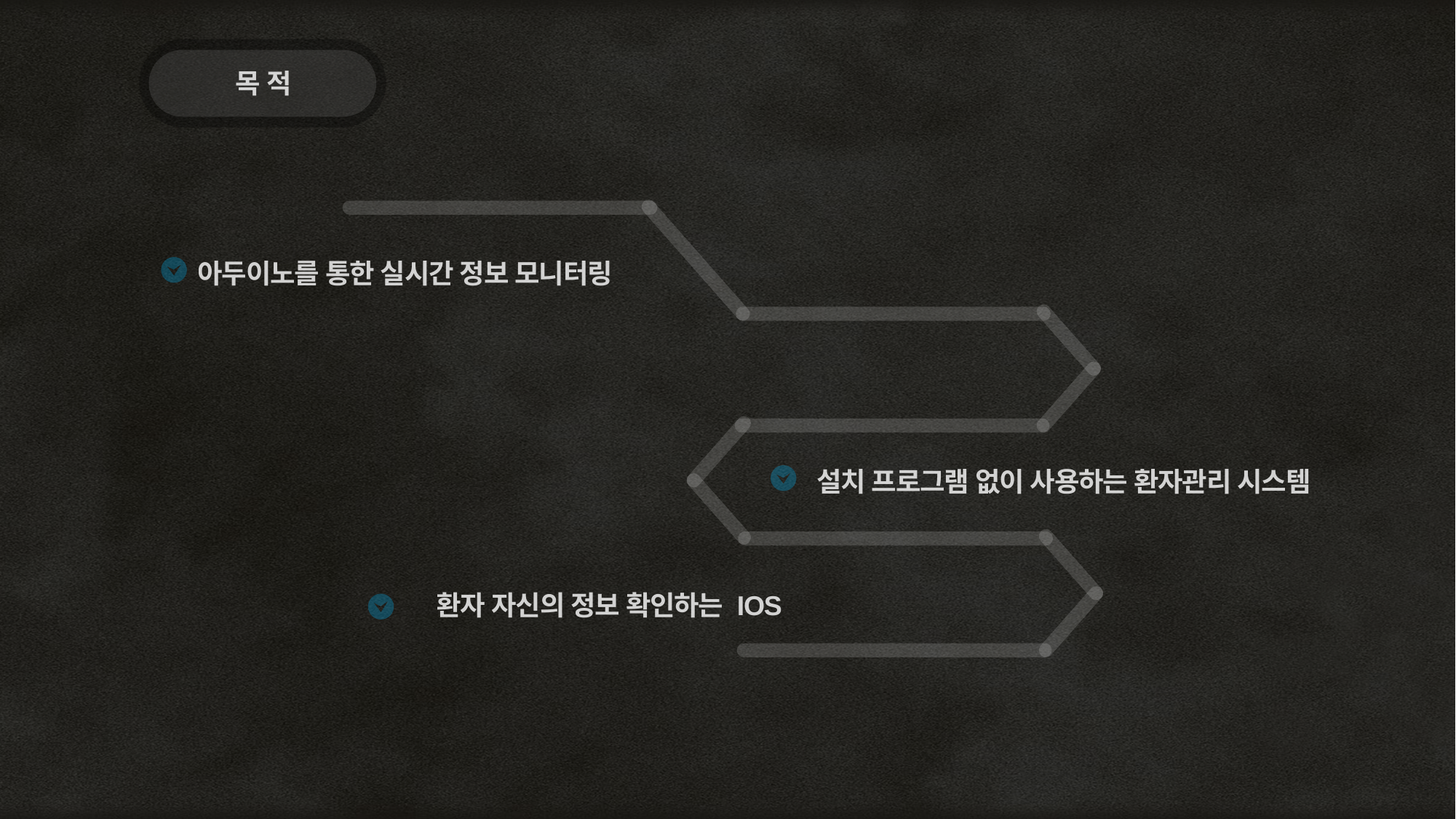

목 적
아두이노를 통한 실시간 정보 모니터링

설치 프로그램 없이 사용하는 환자관리 시스템

환자 자신의 정보 확인하는 IOS